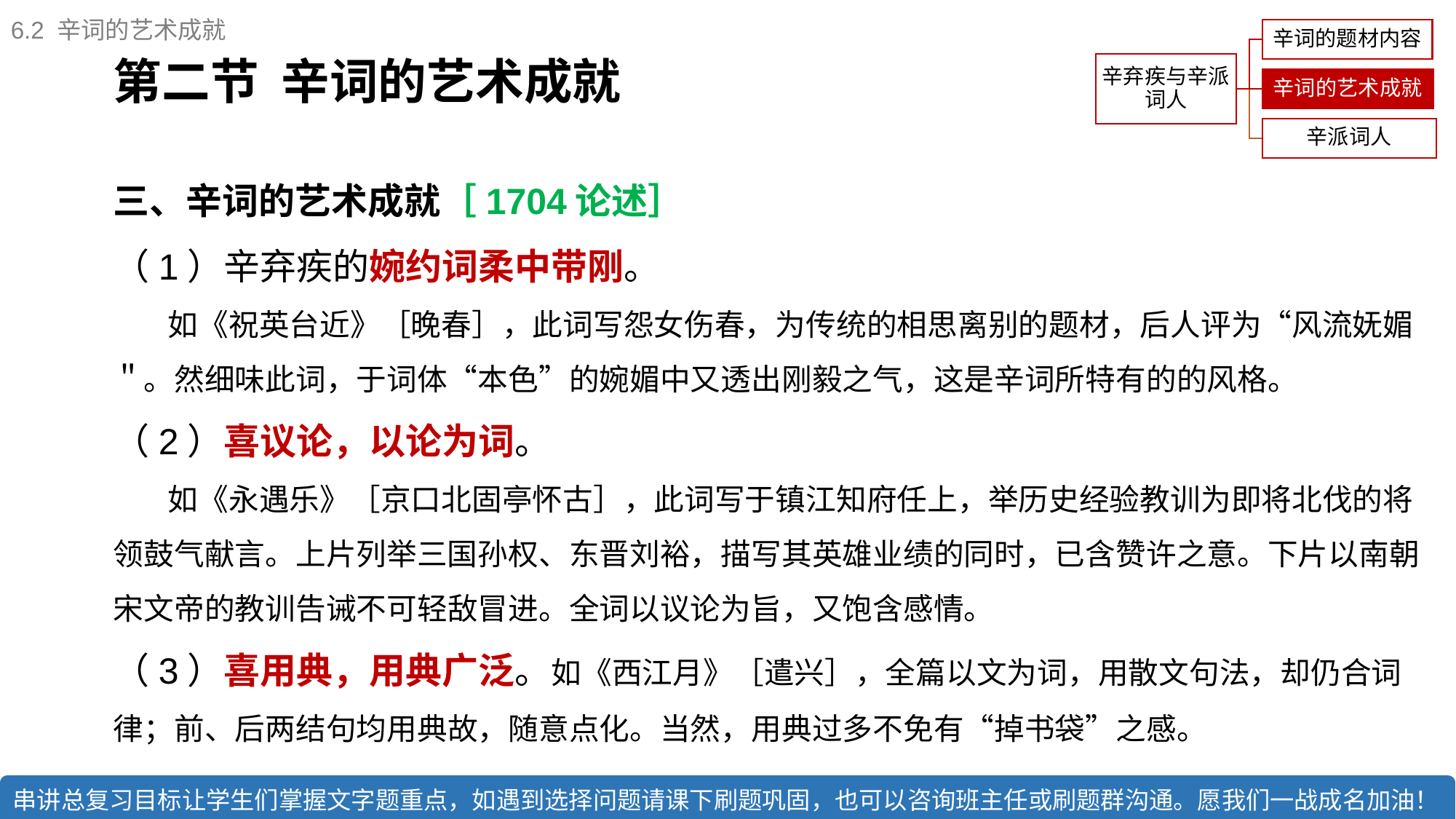

辛弃疾与辛派词人
辛词的题材内容
辛词的艺术成就
辛派词人
6.2 辛词的艺术成就
第二节  辛词的艺术成就
三、辛词的艺术成就［1704论述］
（1）辛弃疾的婉约词柔中带刚。
如《祝英台近》［晚春］，此词写怨女伤春，为传统的相思离别的题材，后人评为“风流妩媚＂。然细味此词，于词体“本色”的婉媚中又透出刚毅之气，这是辛词所特有的的风格。
（2）喜议论，以论为词。
如《永遇乐》［京口北固亭怀古］，此词写于镇江知府任上，举历史经验教训为即将北伐的将领鼓气献言。上片列举三国孙权、东晋刘裕，描写其英雄业绩的同时，已含赞许之意。下片以南朝宋文帝的教训告诫不可轻敌冒进。全词以议论为旨，又饱含感情。
（3）喜用典，用典广泛。如《西江月》［遣兴］，全篇以文为词，用散文句法，却仍合词律；前、后两结句均用典故，随意点化。当然，用典过多不免有“掉书袋”之感。